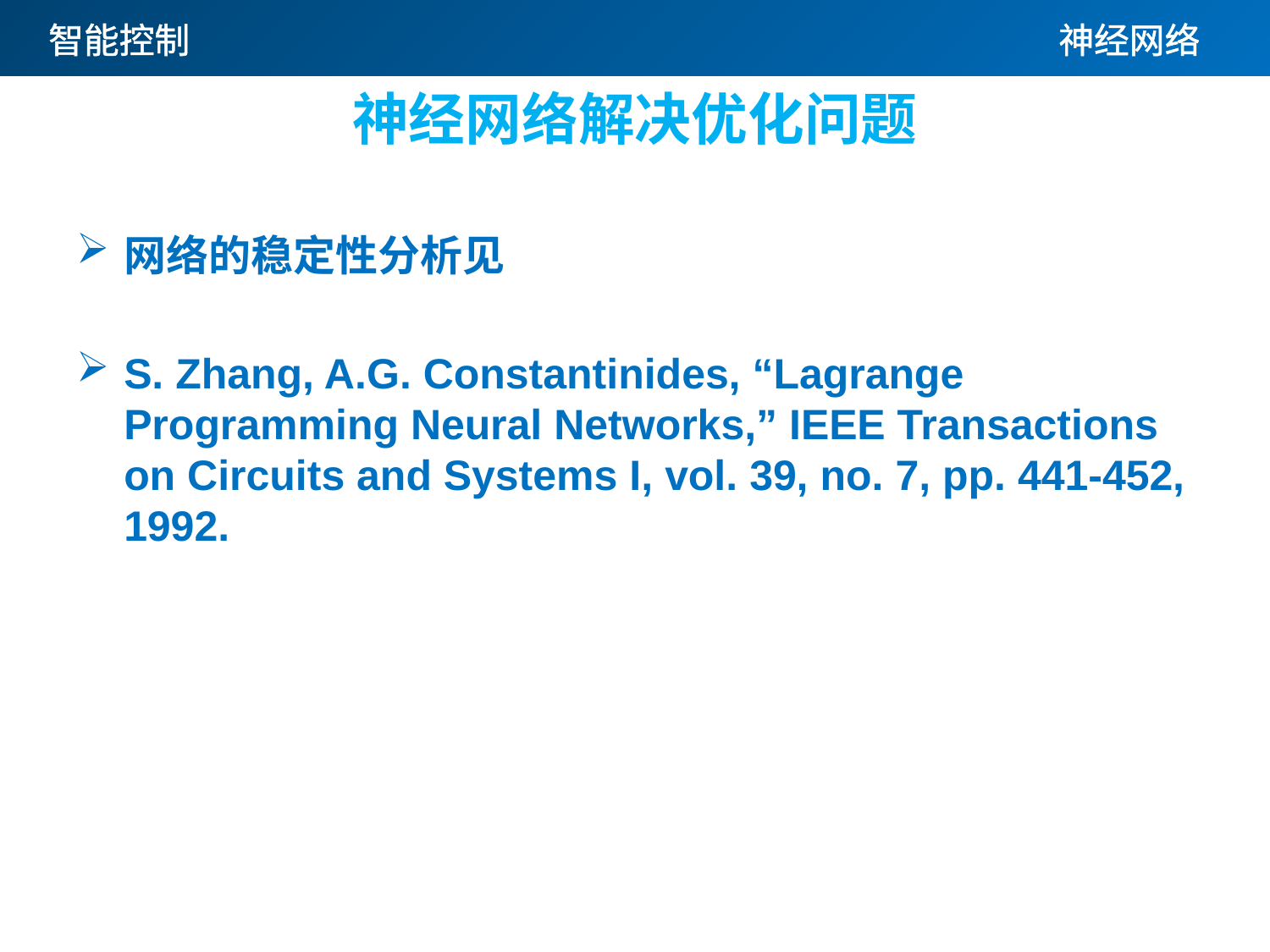

# 神经网络解决优化问题
网络的稳定性分析见

S. Zhang, A.G. Constantinides, “Lagrange Programming Neural Networks,” IEEE Transactions on Circuits and Systems I, vol. 39, no. 7, pp. 441-452, 1992.